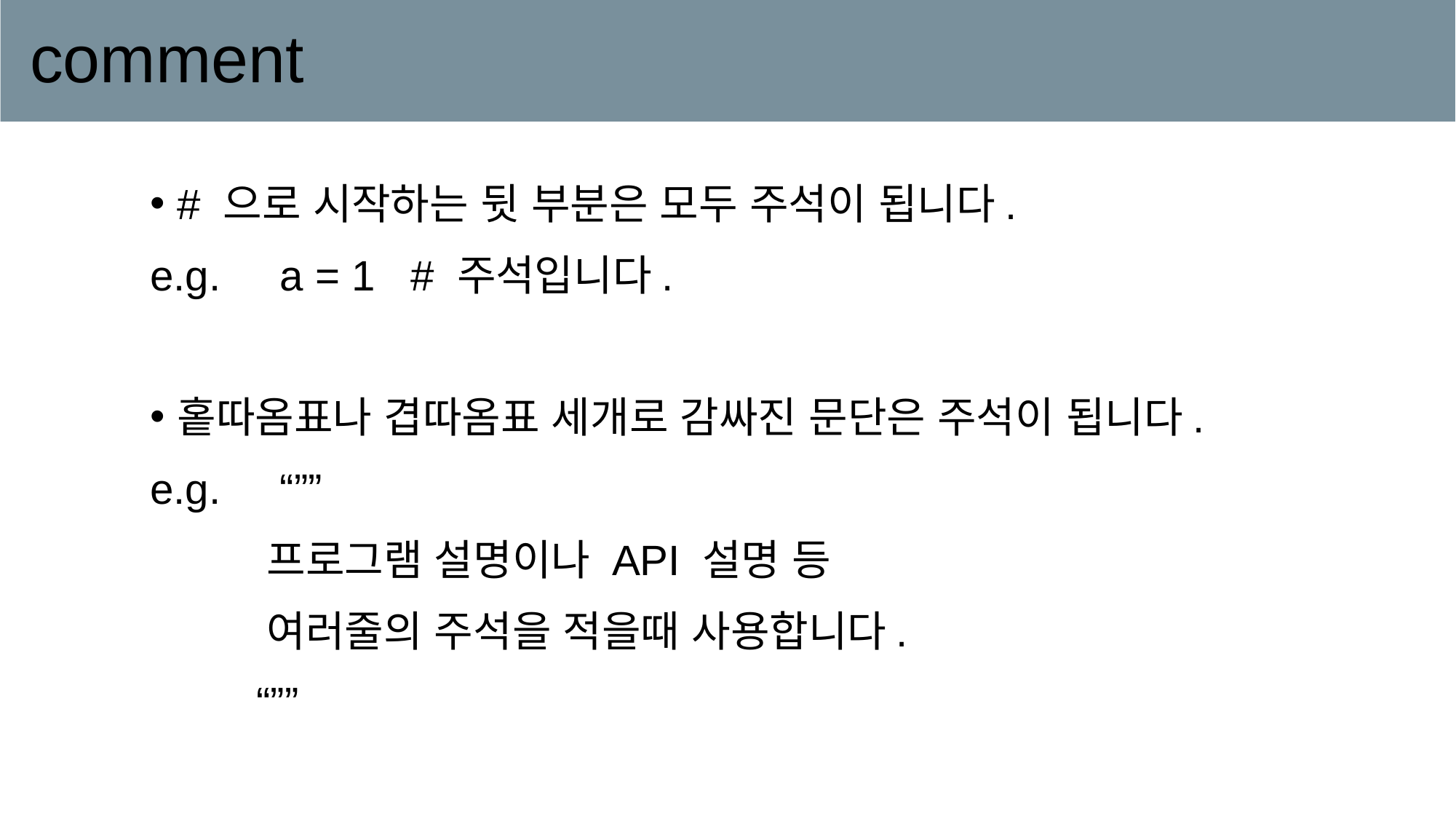

# comment
# 으로 시작하는 뒷 부분은 모두 주석이 됩니다.
e.g.     a = 1   # 주석입니다.

홑따옴표나 겹따옴표 세개로 감싸진 문단은 주석이 됩니다.
e.g.     “””
         프로그램 설명이나 API 설명 등
         여러줄의 주석을 적을때 사용합니다.
         “””